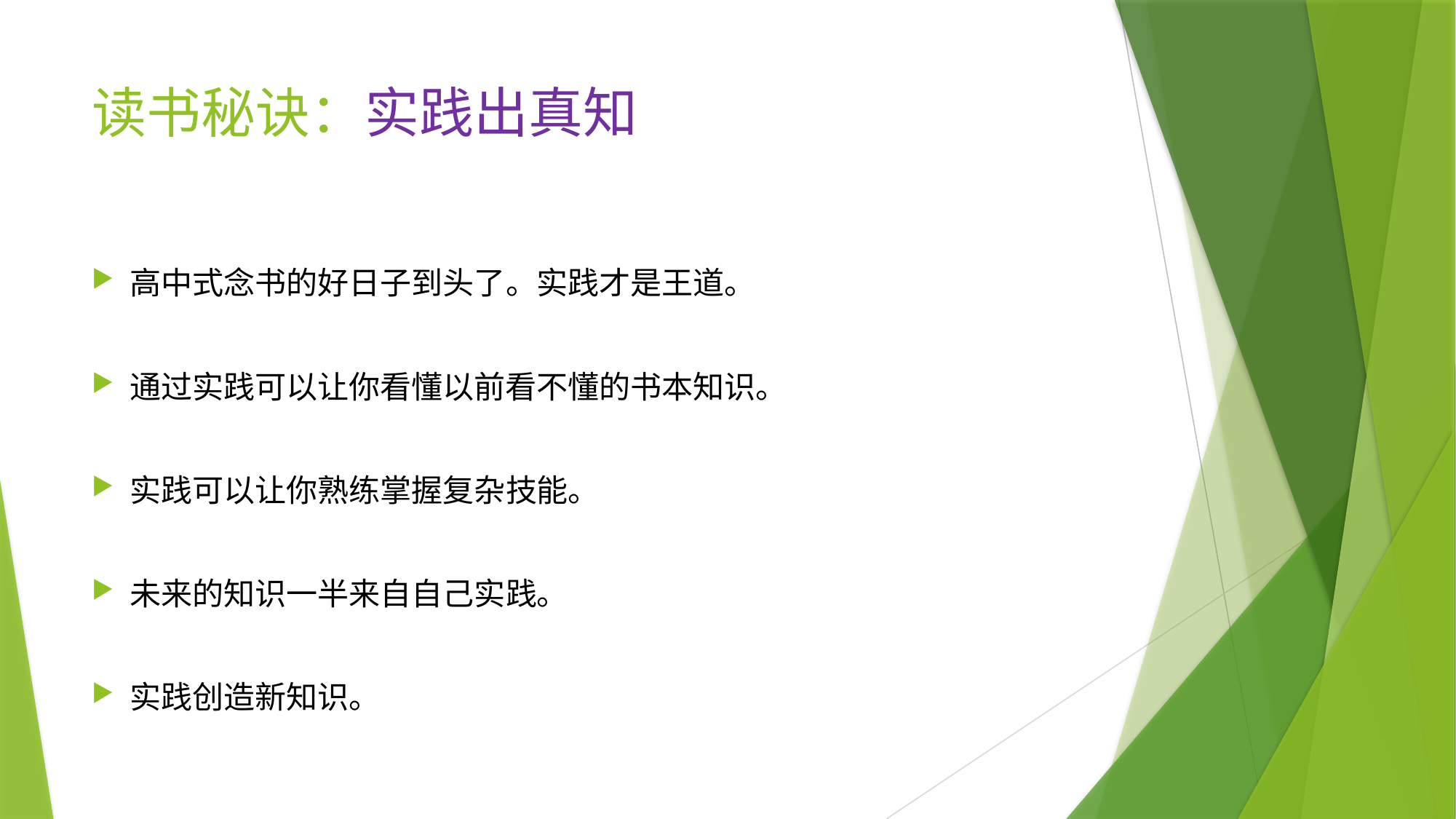

# 读书秘诀：实践出真知
高中式念书的好日子到头了。实践才是王道。

通过实践可以让你看懂以前看不懂的书本知识。

实践可以让你熟练掌握复杂技能。

未来的知识一半来自自己实践。

实践创造新知识。